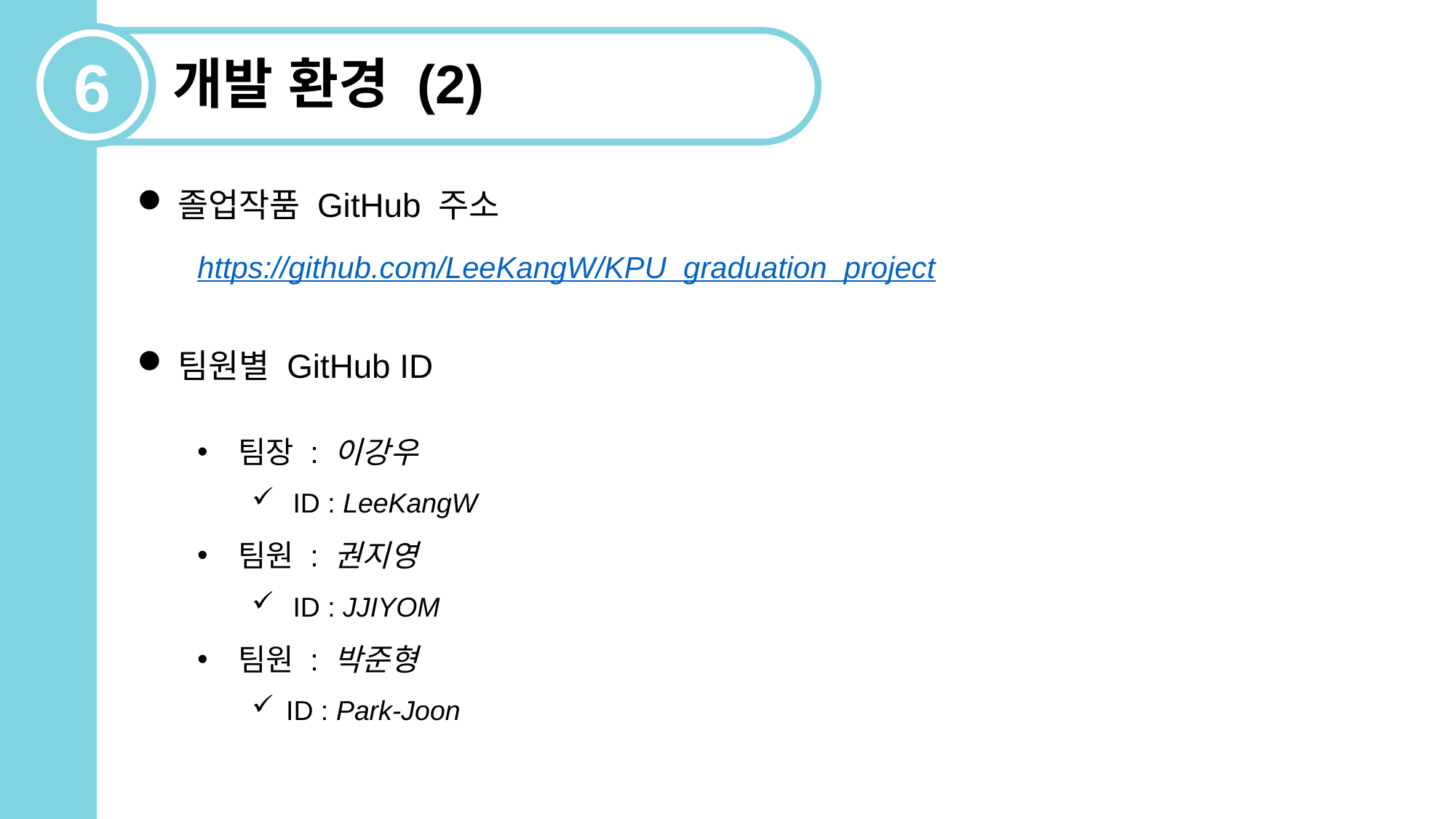

6
개발 환경 (2)
졸업작품 GitHub 주소
https://github.com/LeeKangW/KPU_graduation_project
팀원별 GitHub ID
팀장 : 이강우
ID : LeeKangW
팀원 : 권지영
ID : JJIYOM
팀원 : 박준형
ID : Park-Joon